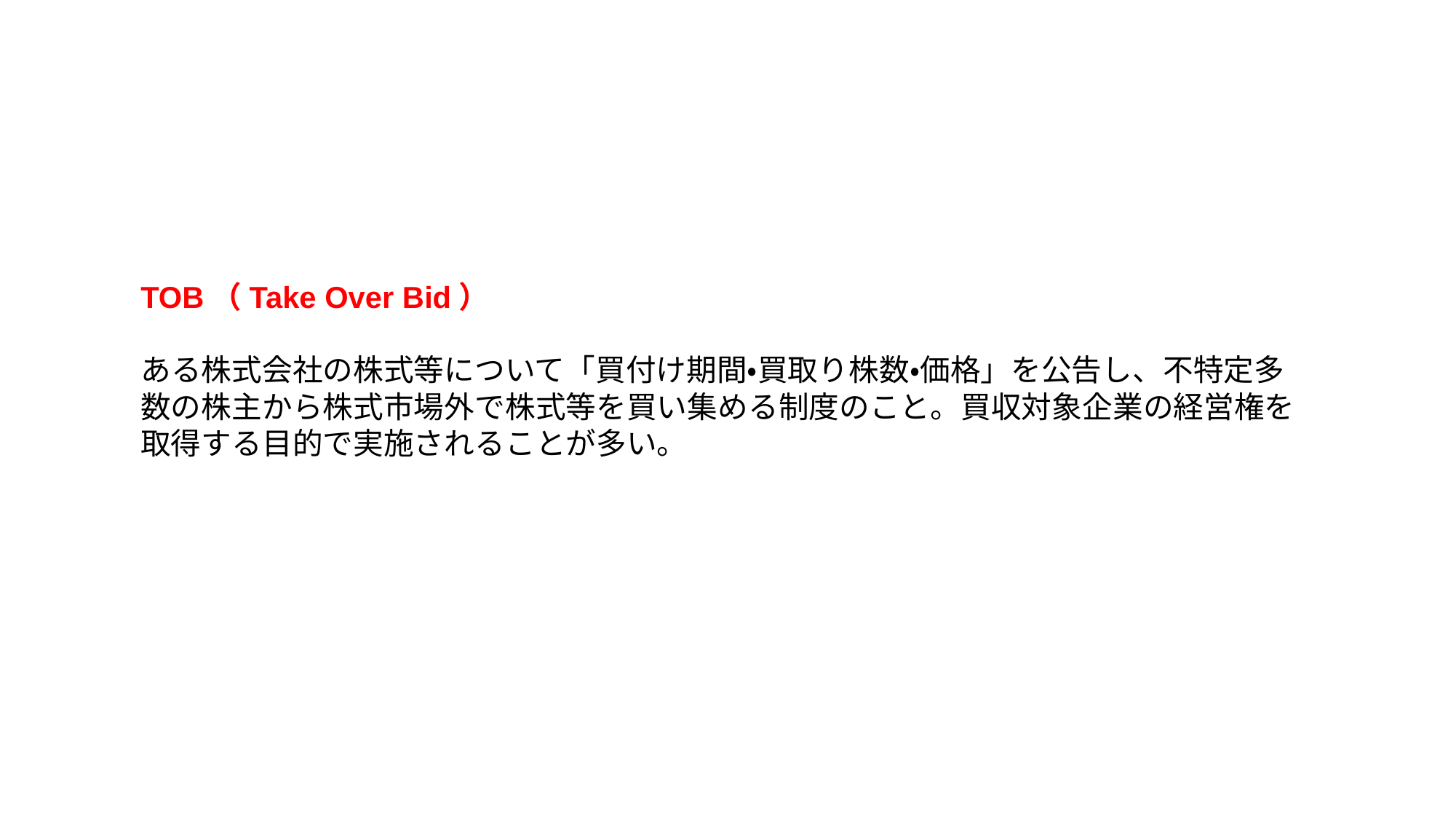

TOB（Take Over Bid）

ある株式会社の株式等について「買付け期間・買取り株数・価格」を公告し、不特定多数の株主から株式市場外で株式等を買い集める制度のこと。買収対象企業の経営権を取得する目的で実施されることが多い。